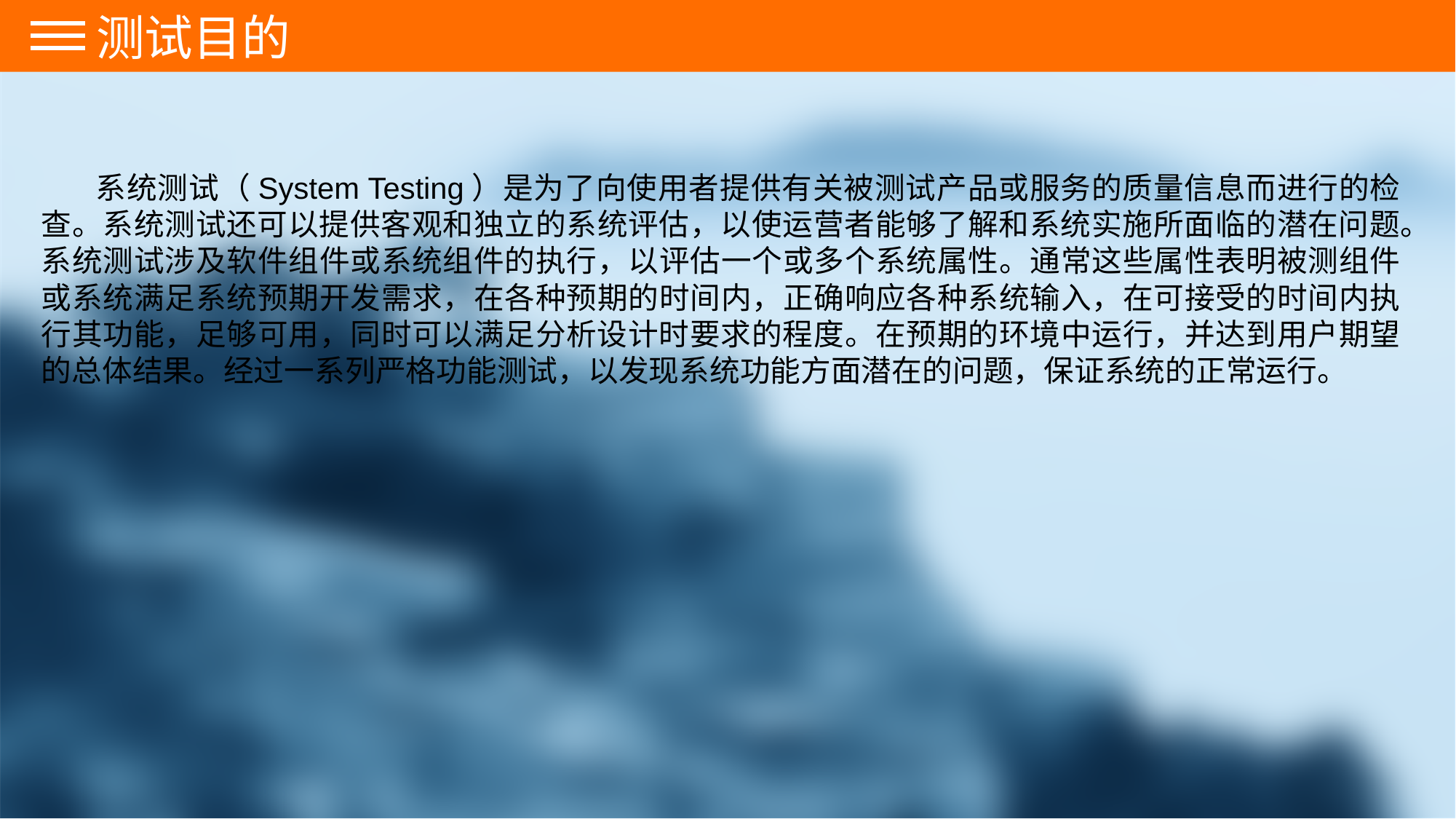

测试目的
系统测试（System Testing）是为了向使用者提供有关被测试产品或服务的质量信息而进行的检查。系统测试还可以提供客观和独立的系统评估，以使运营者能够了解和系统实施所面临的潜在问题。系统测试涉及软件组件或系统组件的执行，以评估一个或多个系统属性。通常这些属性表明被测组件或系统满足系统预期开发需求，在各种预期的时间内，正确响应各种系统输入，在可接受的时间内执行其功能，足够可用，同时可以满足分析设计时要求的程度。在预期的环境中运行，并达到用户期望的总体结果。经过一系列严格功能测试，以发现系统功能方面潜在的问题，保证系统的正常运行。